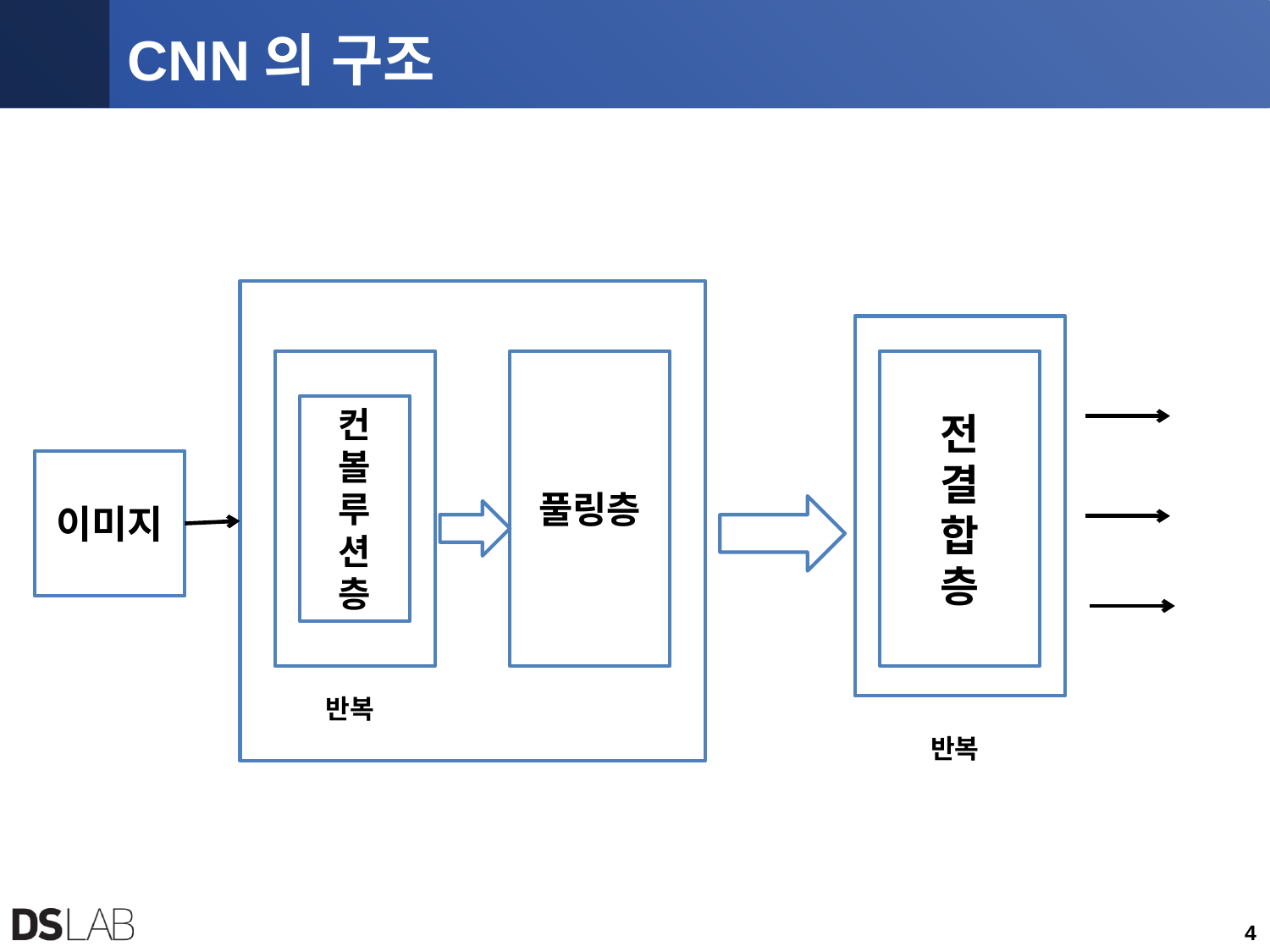

# CNN의 구조

풀링층
전
결
합
층
컨
볼
루
션
층
이미지

반복
반복
4